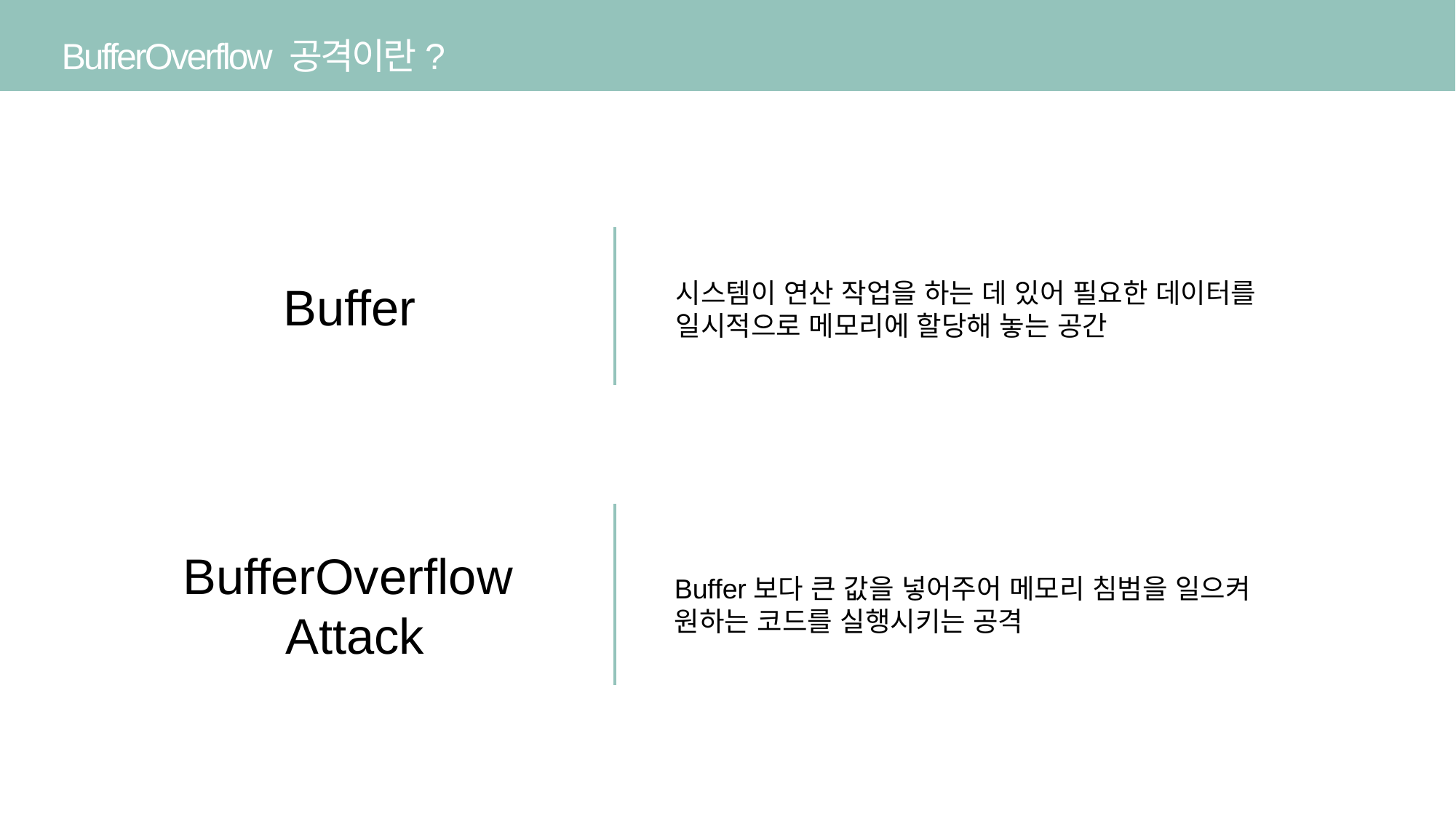

BufferOverflow 공격이란?
시스템이 연산 작업을 하는 데 있어 필요한 데이터를 일시적으로 메모리에 할당해 놓는 공간
Buffer
BufferOverflow
Attack
Buffer보다 큰 값을 넣어주어 메모리 침범을 일으켜
원하는 코드를 실행시키는 공격